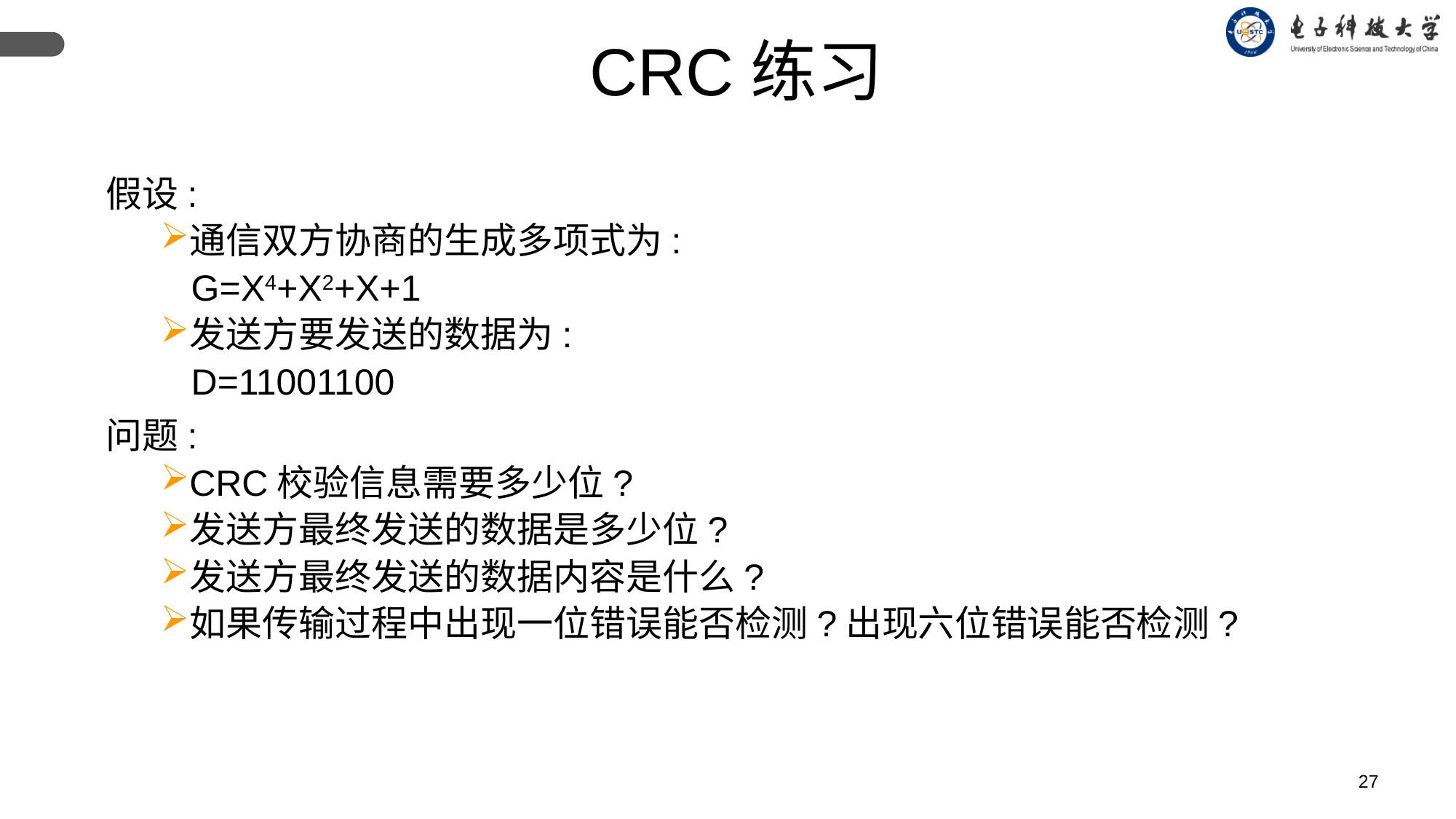

CRC练习
假设:
通信双方协商的生成多项式为:
   G=X4+X2+X+1
发送方要发送的数据为:
   D=11001100
问题:
CRC校验信息需要多少位?
发送方最终发送的数据是多少位?
发送方最终发送的数据内容是什么?
如果传输过程中出现一位错误能否检测?出现六位错误能否检测?
27